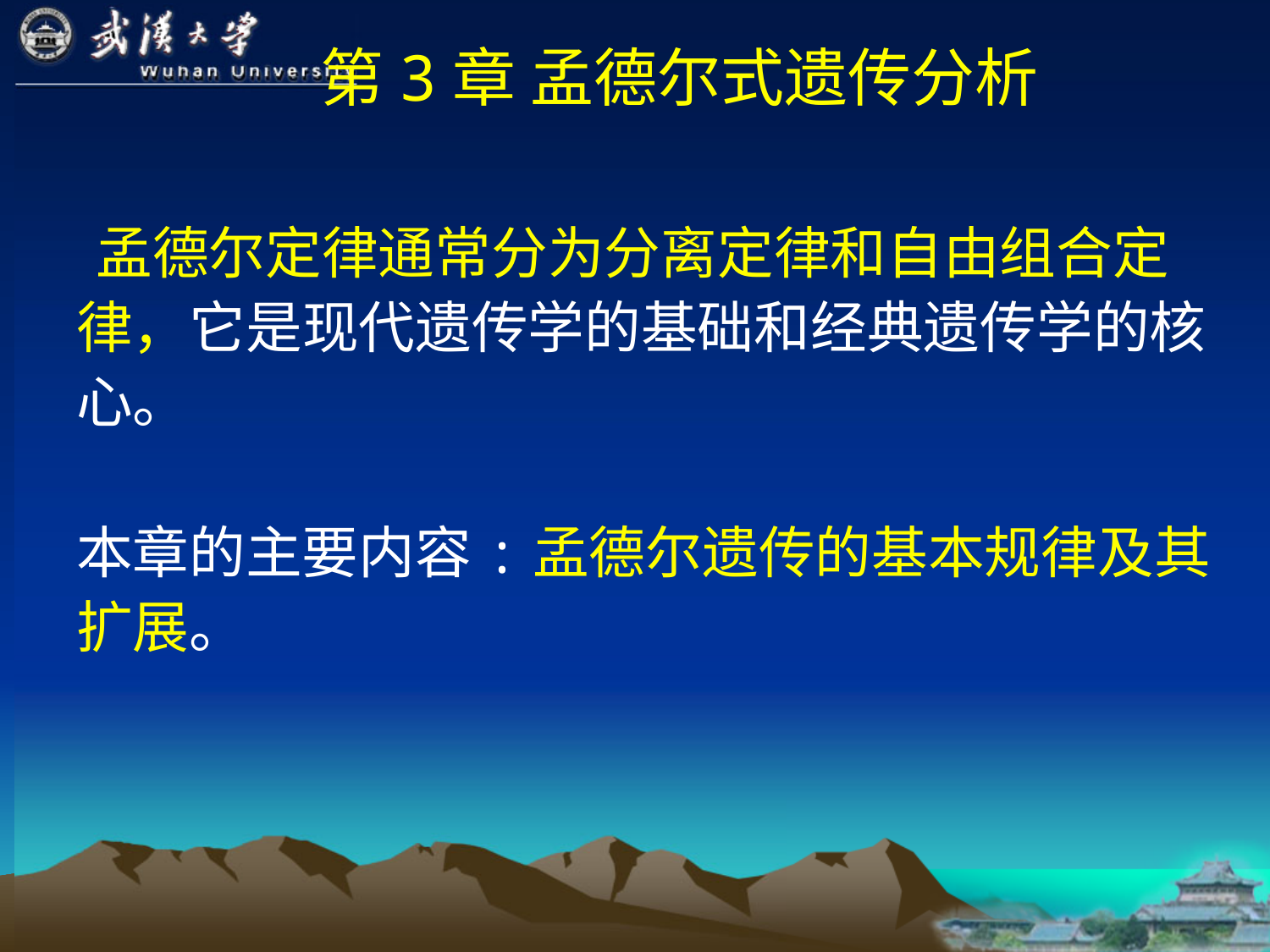

# 第3章 孟德尔式遗传分析

 孟德尔定律通常分为分离定律和自由组合定律，它是现代遗传学的基础和经典遗传学的核心。

本章的主要内容:孟德尔遗传的基本规律及其扩展。